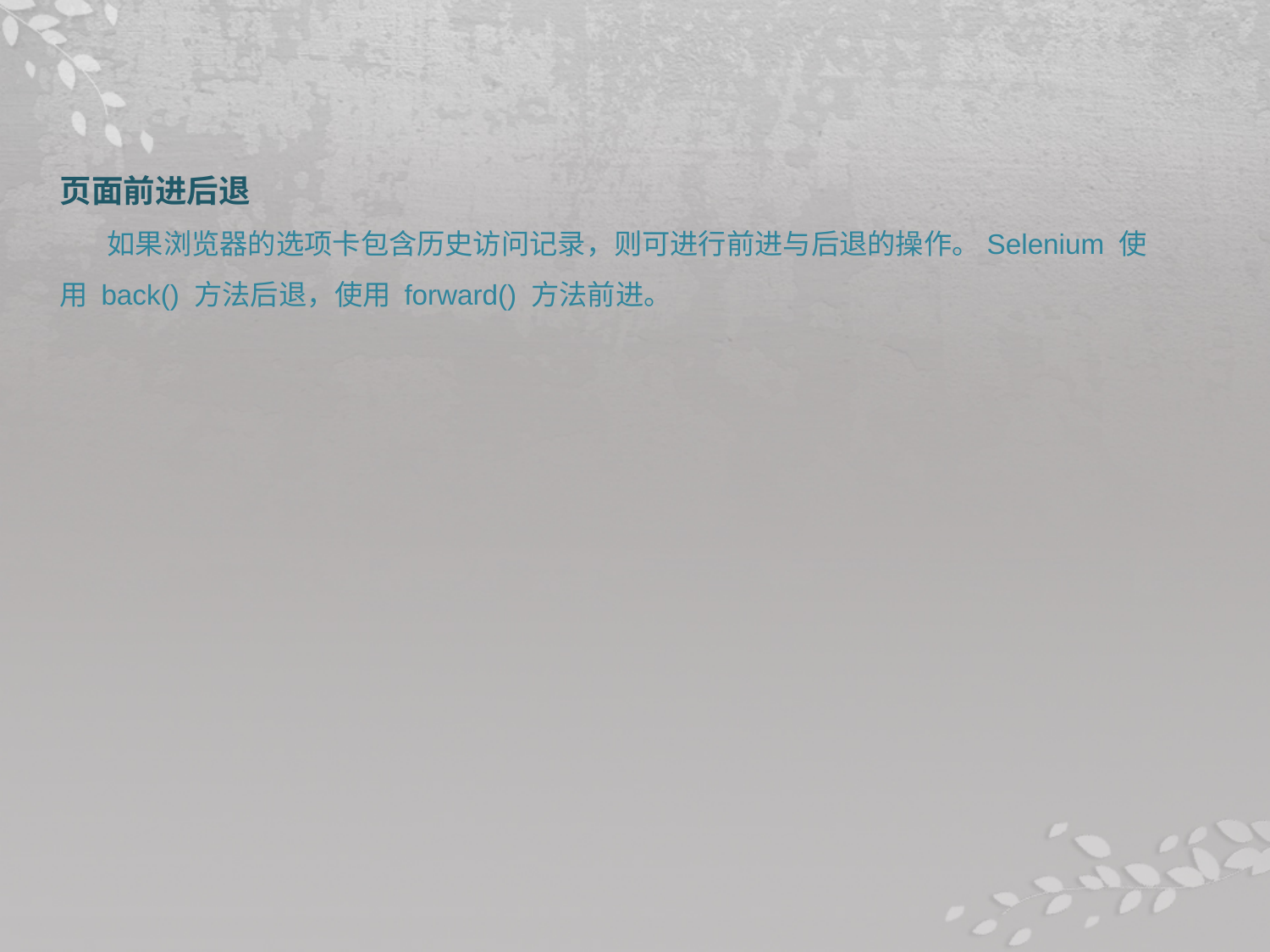

页面前进后退
如果浏览器的选项卡包含历史访问记录，则可进行前进与后退的操作。Selenium 使用 back() 方法后退，使用 forward() 方法前进。